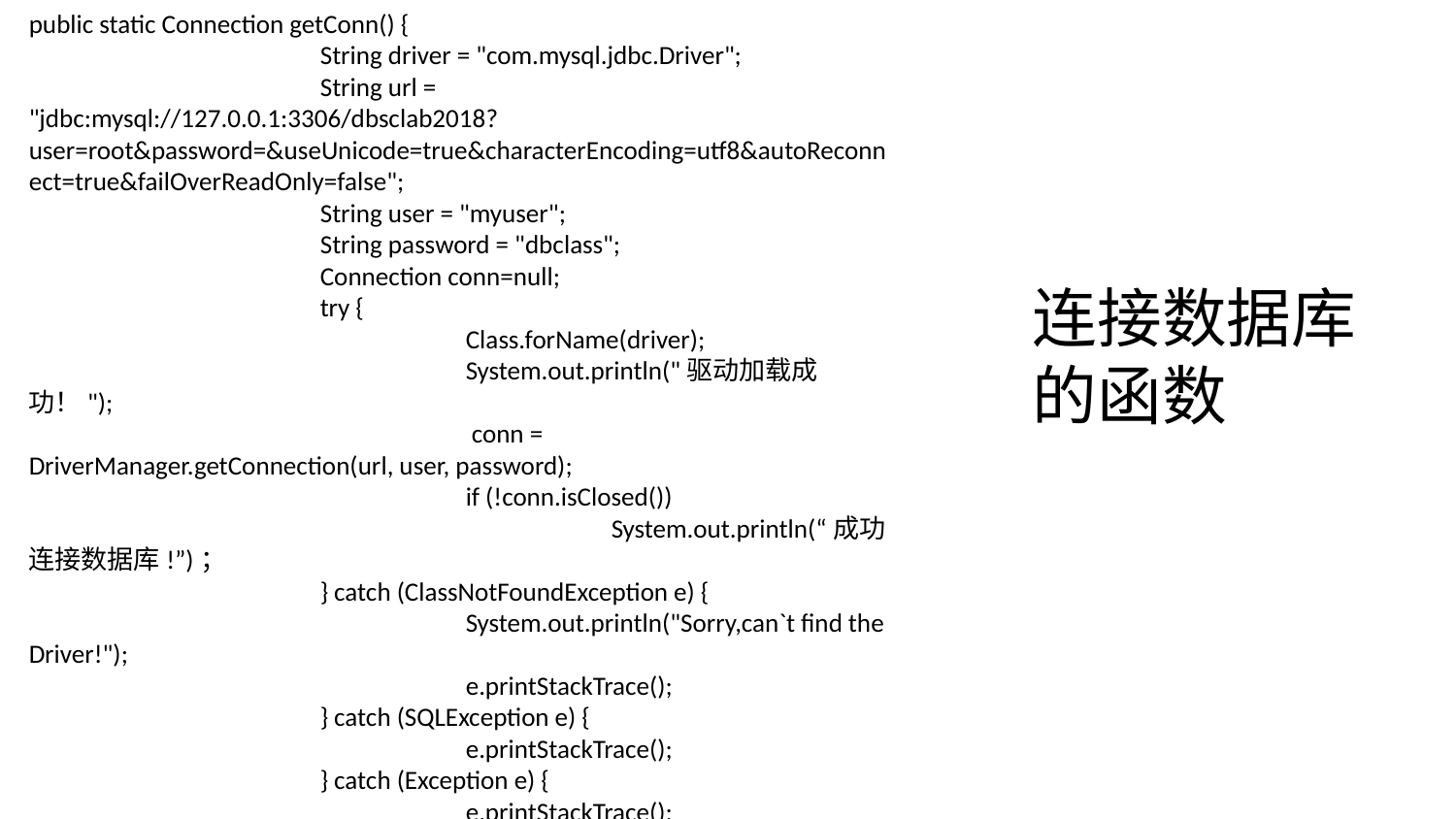

public static Connection getConn() {
		String driver = "com.mysql.jdbc.Driver";
		String url = "jdbc:mysql://127.0.0.1:3306/dbsclab2018?user=root&password=&useUnicode=true&characterEncoding=utf8&autoReconnect=true&failOverReadOnly=false";
		String user = "myuser";
		String password = "dbclass";
		Connection conn=null;
		try {
			Class.forName(driver);
			System.out.println("驱动加载成功！");
			 conn = DriverManager.getConnection(url, user, password);
			if (!conn.isClosed())
				System.out.println(“成功连接数据库!”)；
		} catch (ClassNotFoundException e) {
			System.out.println("Sorry,can`t find the Driver!");
			e.printStackTrace();
		} catch (SQLException e) {
			e.printStackTrace();
		} catch (Exception e) {
			e.printStackTrace();
		}
		return conn;
}
连接数据库
的函数